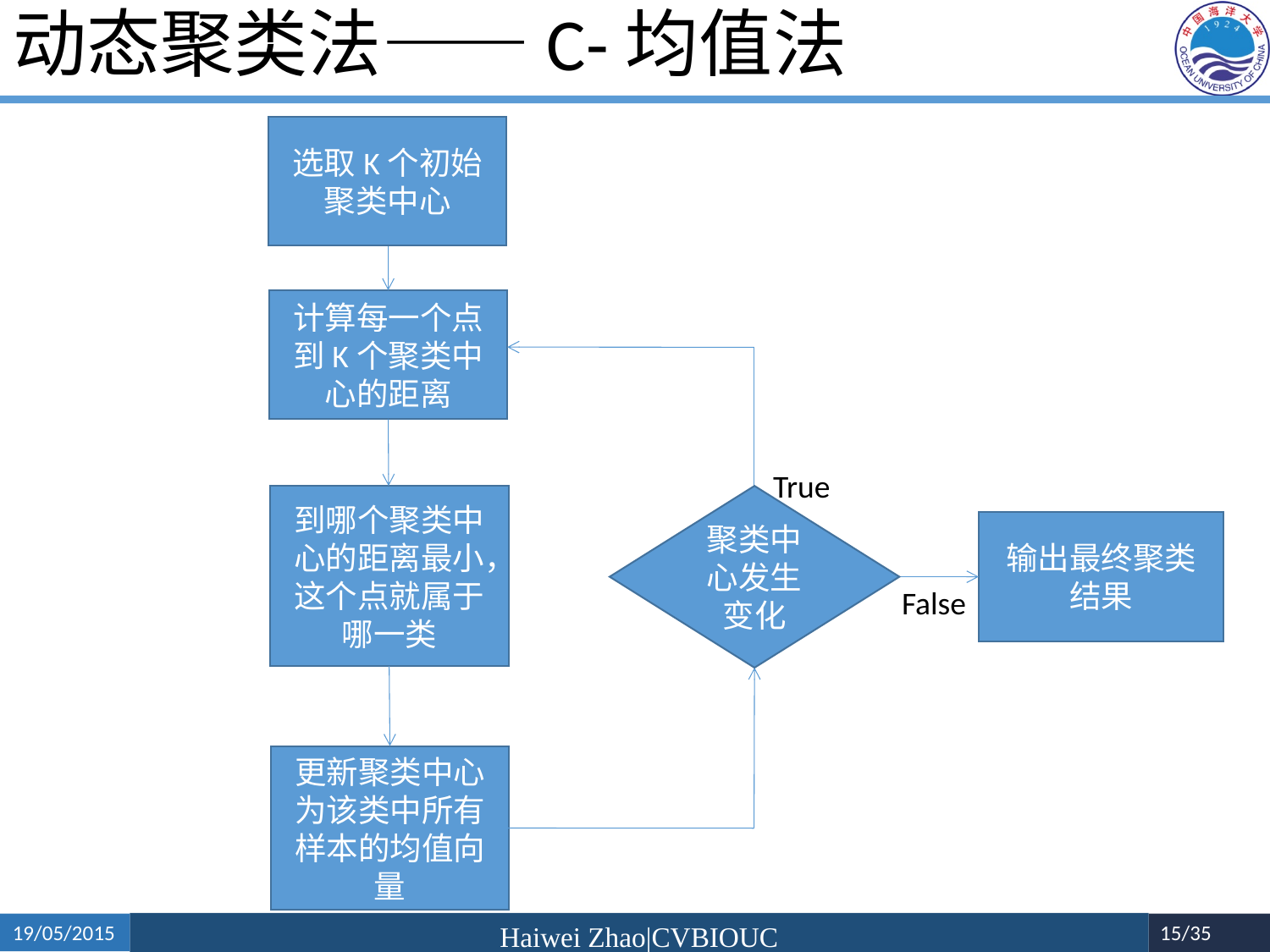

# 动态聚类法——C-均值法

选取K个初始聚类中心
计算每一个点到K个聚类中心的距离
True
到哪个聚类中心的距离最小，这个点就属于哪一类
聚类中心发生变化
输出最终聚类结果
False
更新聚类中心为该类中所有样本的均值向量